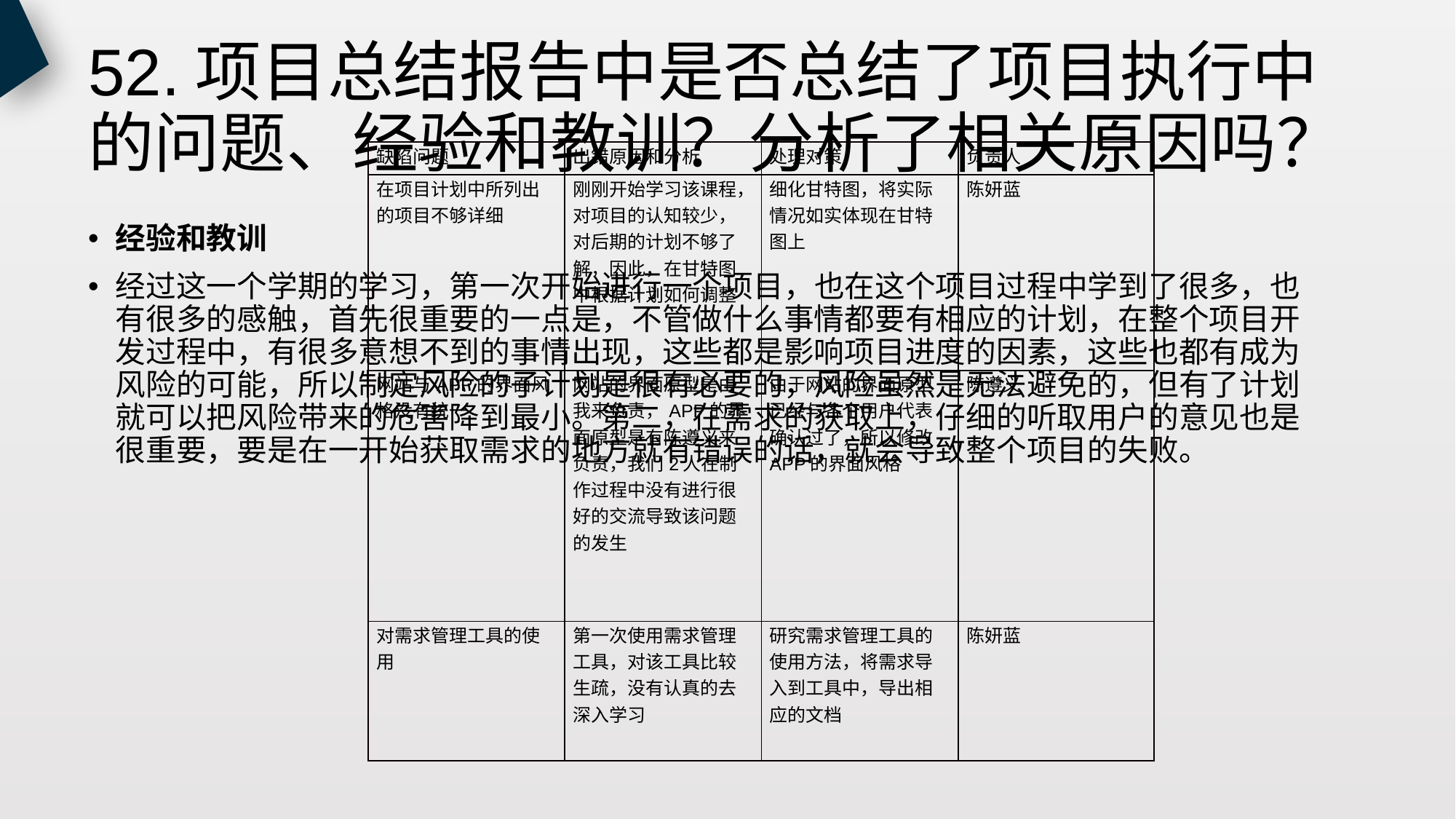

# 52.项目总结报告中是否总结了项目执行中的问题、经验和教训？分析了相关原因吗？
| 缺陷问题 | 出错原因和分析 | 处理对策 | 负责人 |
| --- | --- | --- | --- |
| 在项目计划中所列出的项目不够详细 | 刚刚开始学习该课程，对项目的认知较少，对后期的计划不够了解，因此，在甘特图中根据计划如何调整 | 细化甘特图，将实际情况如实体现在甘特图上 | 陈妍蓝 |
| 网站与APP的界面风格没有统一 | 网站的界面原型是由我来负责，APP的界面原型是有陈遵义来负责，我们2人在制作过程中没有进行很好的交流导致该问题的发生 | 由于网站的界面原型已经与各个用户代表确认过了，所以修改APP的界面风格 | 陈遵义 |
| 对需求管理工具的使用 | 第一次使用需求管理工具，对该工具比较生疏，没有认真的去深入学习 | 研究需求管理工具的使用方法，将需求导入到工具中，导出相应的文档 | 陈妍蓝 |
经验和教训
经过这一个学期的学习，第一次开始进行一个项目，也在这个项目过程中学到了很多，也有很多的感触，首先很重要的一点是，不管做什么事情都要有相应的计划，在整个项目开发过程中，有很多意想不到的事情出现，这些都是影响项目进度的因素，这些也都有成为风险的可能，所以制定风险的子计划是很有必要的，风险虽然是无法避免的，但有了计划就可以把风险带来的危害降到最小。第二，在需求的获取上，仔细的听取用户的意见也是很重要，要是在一开始获取需求的地方就有错误的话，就会导致整个项目的失败。